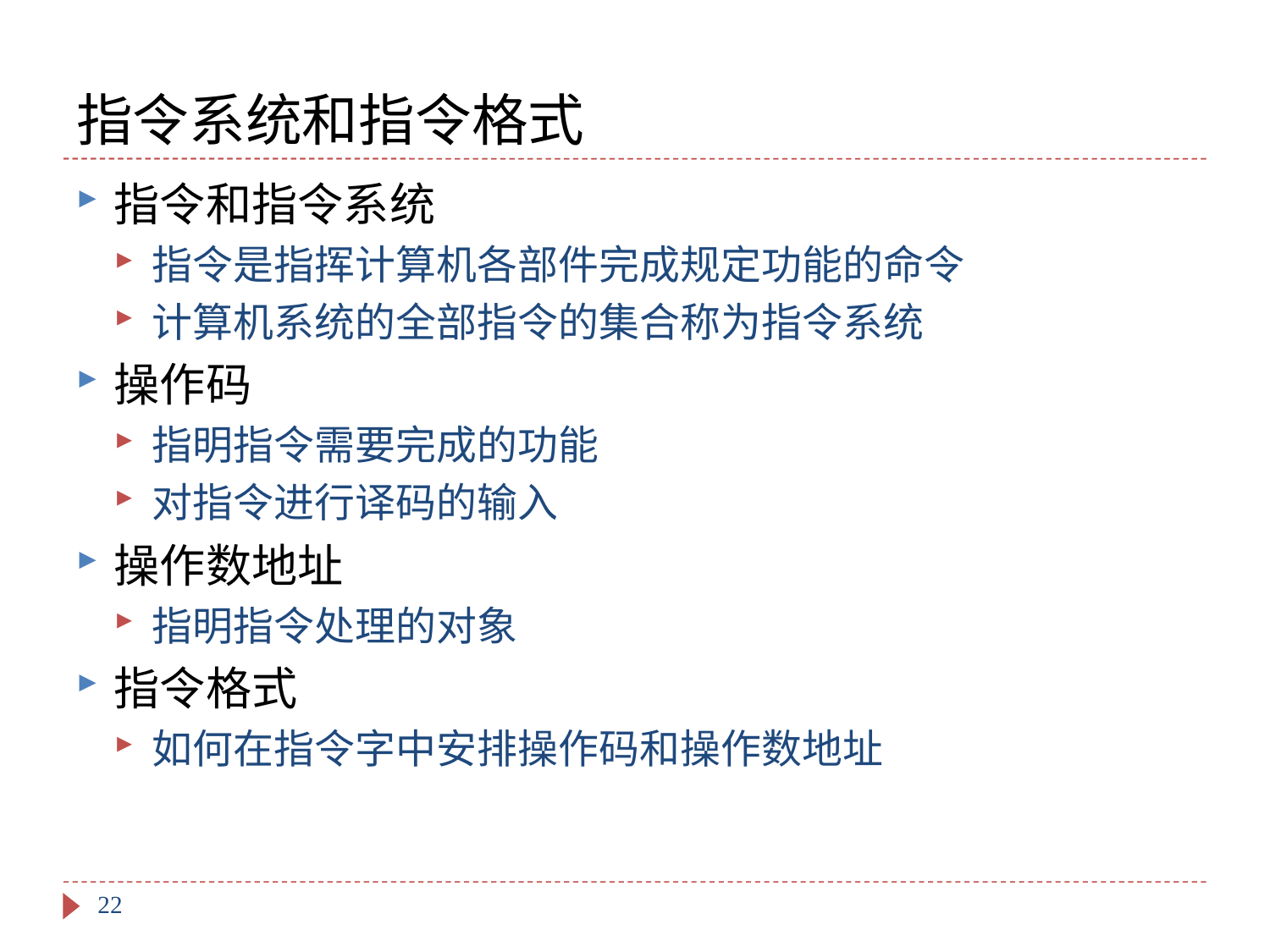

# 指令系统和指令格式
指令和指令系统
指令是指挥计算机各部件完成规定功能的命令
计算机系统的全部指令的集合称为指令系统
操作码
指明指令需要完成的功能
对指令进行译码的输入
操作数地址
指明指令处理的对象
指令格式
如何在指令字中安排操作码和操作数地址

22